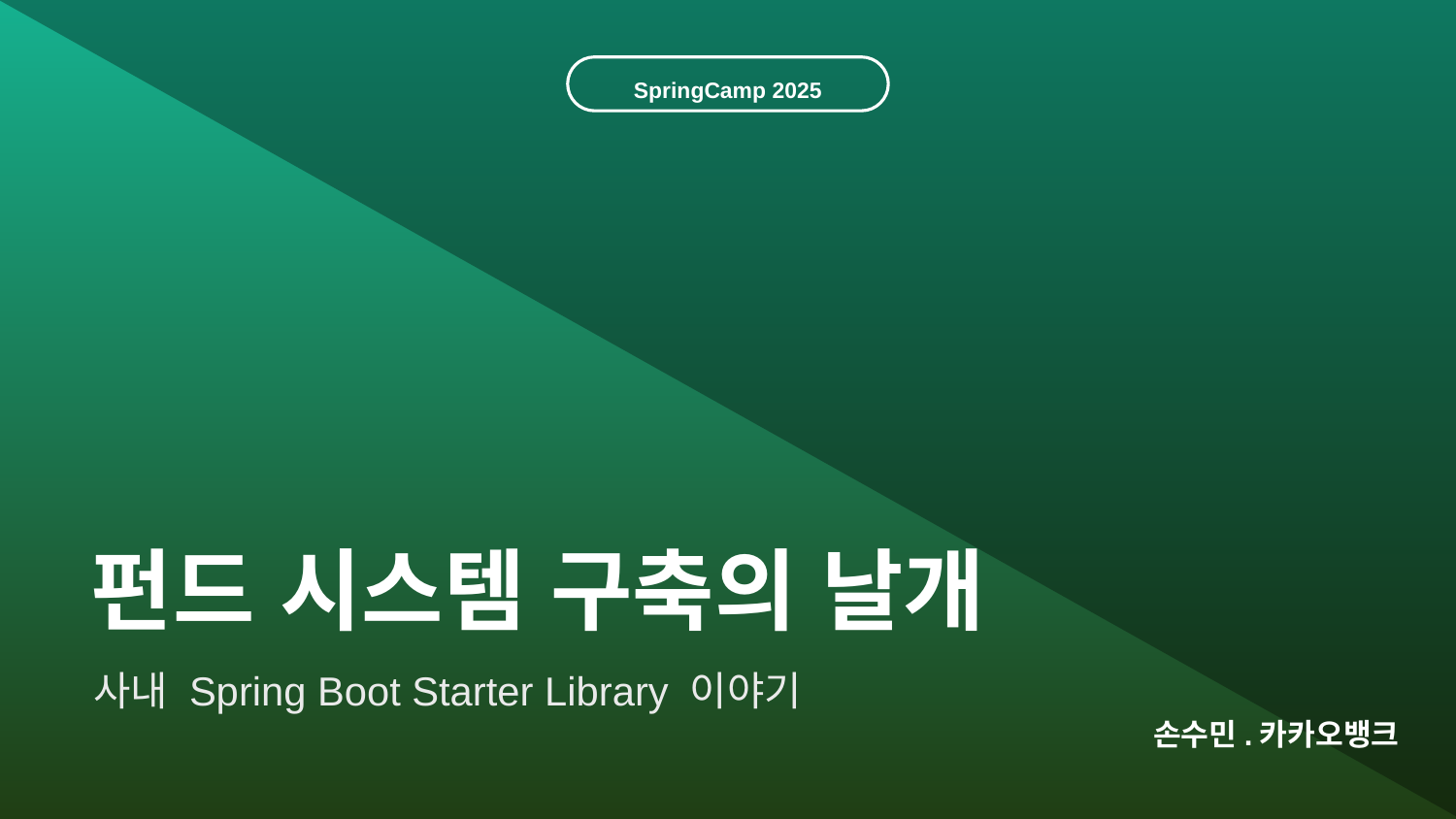

SpringCamp 2025
펀드 시스템 구축의 날개
사내 Spring Boot Starter Library 이야기
손수민.카카오뱅크